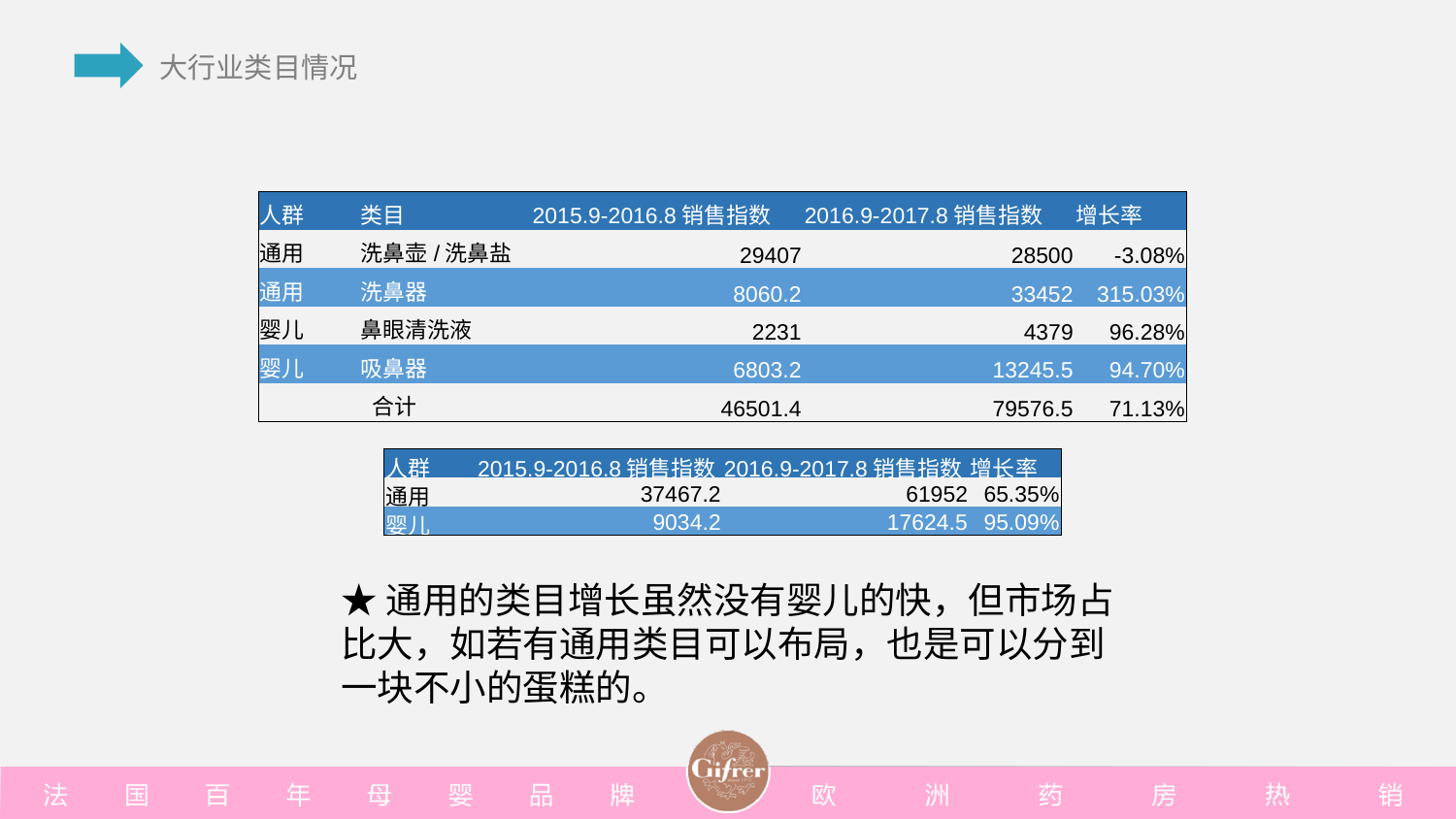

| 人群 | 类目 | 2015.9-2016.8销售指数 | 2016.9-2017.8销售指数 | 增长率 |
| --- | --- | --- | --- | --- |
| 通用 | 洗鼻壶/洗鼻盐 | 29407 | 28500 | -3.08% |
| 通用 | 洗鼻器 | 8060.2 | 33452 | 315.03% |
| 婴儿 | 鼻眼清洗液 | 2231 | 4379 | 96.28% |
| 婴儿 | 吸鼻器 | 6803.2 | 13245.5 | 94.70% |
| 合计 |  | 46501.4 | 79576.5 | 71.13% |
| 人群 | 2015.9-2016.8销售指数 | 2016.9-2017.8销售指数 | 增长率 |
| --- | --- | --- | --- |
| 通用 | 37467.2 | 61952 | 65.35% |
| 婴儿 | 9034.2 | 17624.5 | 95.09% |
★通用的类目增长虽然没有婴儿的快，但市场占比大，如若有通用类目可以布局，也是可以分到一块不小的蛋糕的。